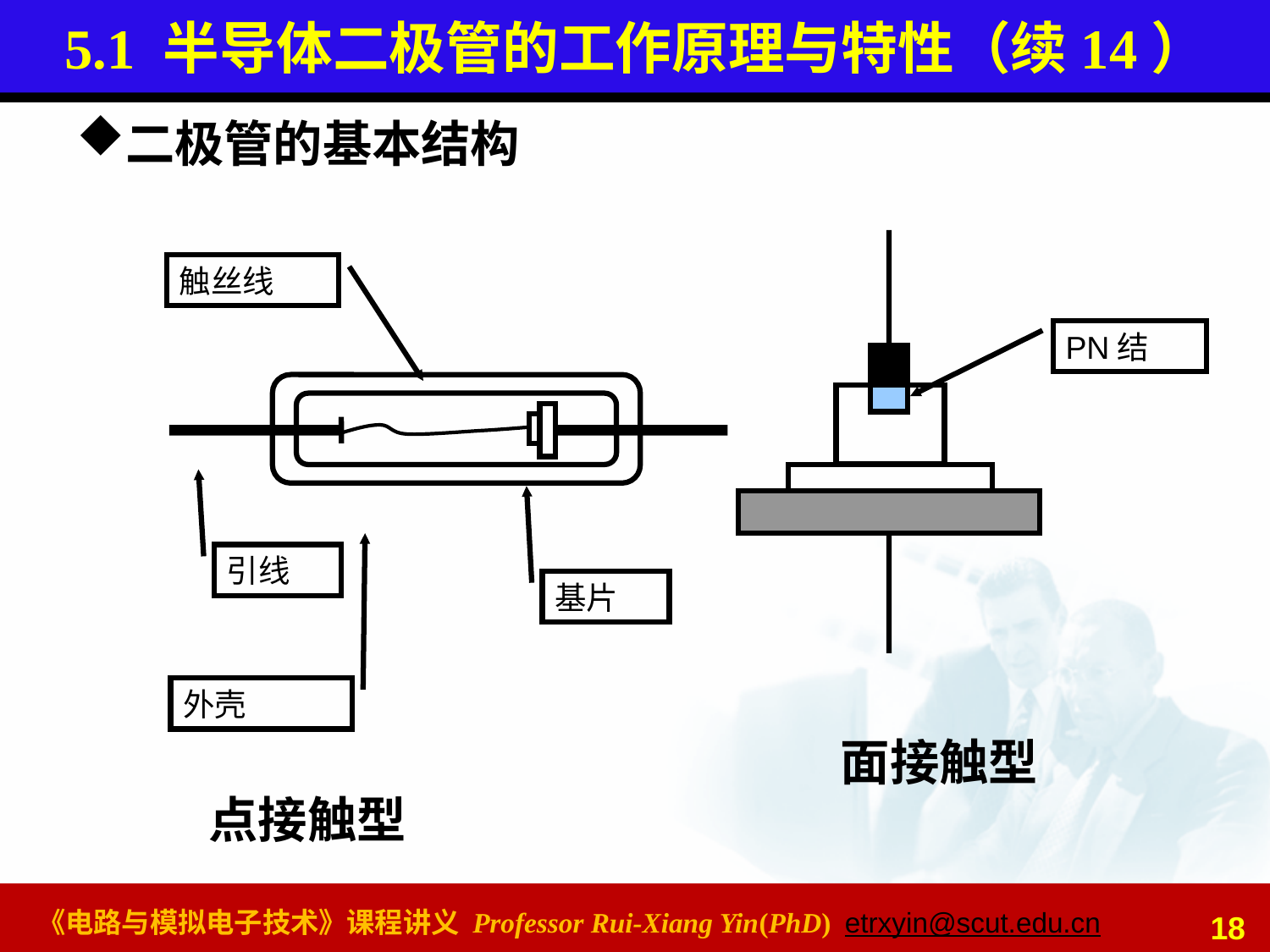

# 5.1 半导体二极管的工作原理与特性（续14）
二极管的基本结构

PN结

触丝线

引线
基片
外壳
面接触型
点接触型
18